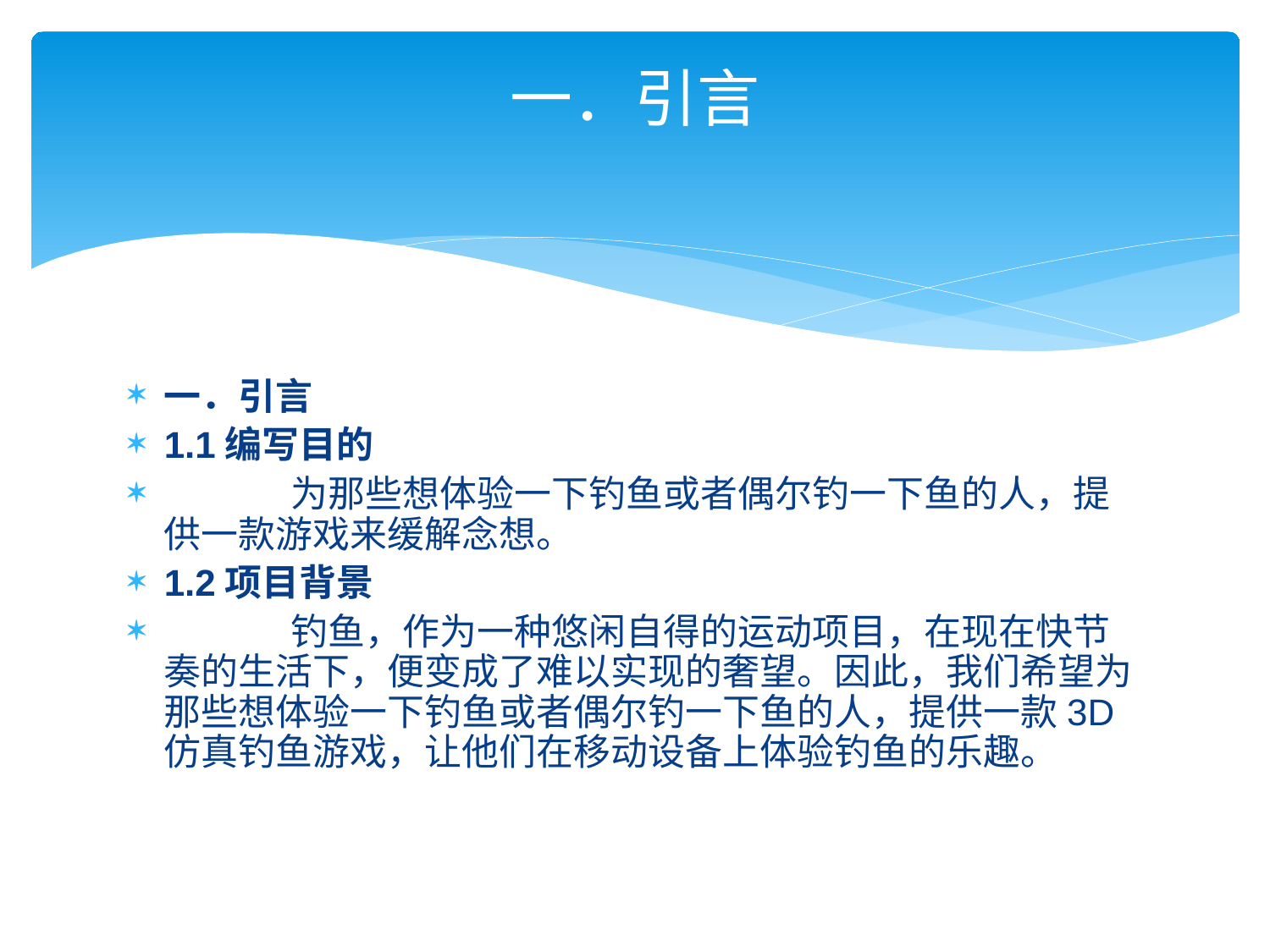

# 一．引言
一．引言
1.1编写目的
	为那些想体验一下钓鱼或者偶尔钓一下鱼的人，提供一款游戏来缓解念想。
1.2项目背景
	钓鱼，作为一种悠闲自得的运动项目，在现在快节奏的生活下，便变成了难以实现的奢望。因此，我们希望为那些想体验一下钓鱼或者偶尔钓一下鱼的人，提供一款3D仿真钓鱼游戏，让他们在移动设备上体验钓鱼的乐趣。